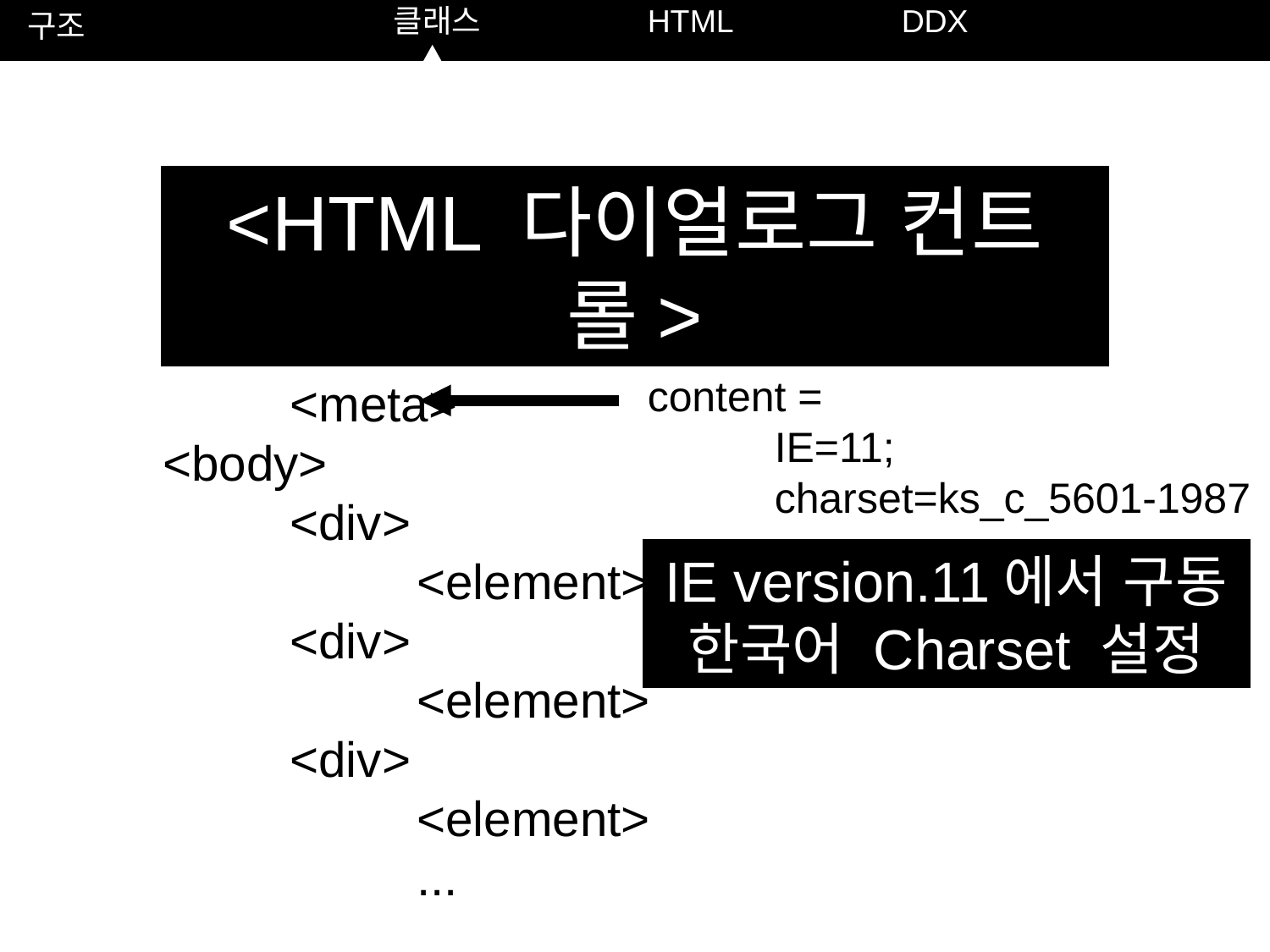

구조
			클래스		HTML		DDX

<HTML 다이얼로그 컨트롤>
<head>
	<meta>
<body>
	<div>
		<element>
	<div>
		<element>
	<div>
		<element>
		...
content =
	IE=11;
	charset=ks_c_5601-1987
IE version.11에서 구동
한국어 Charset 설정